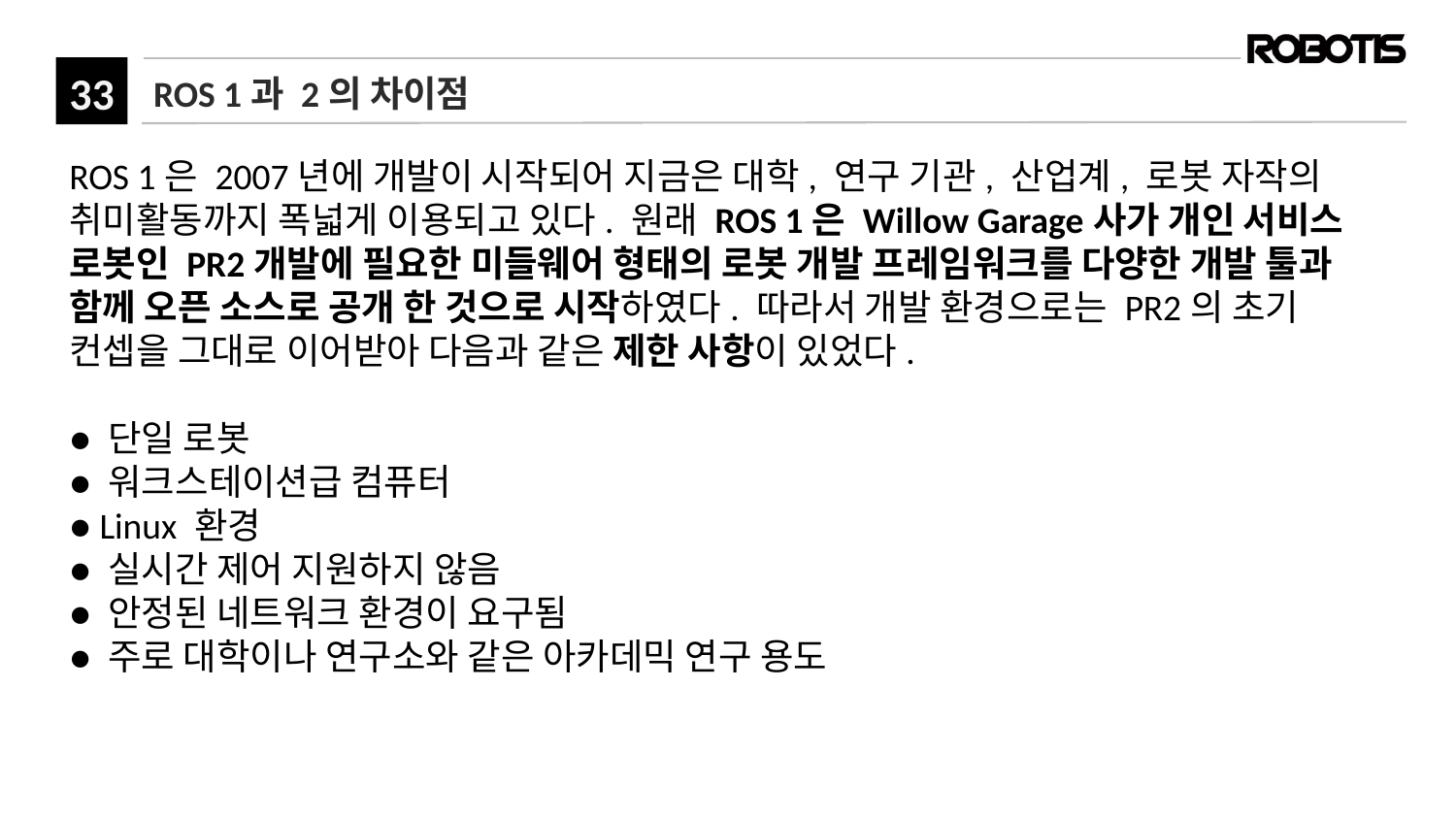

# ROS 1과 2의 차이점
ROS 1은 2007년에 개발이 시작되어 지금은 대학, 연구 기관, 산업계, 로봇 자작의 취미활동까지 폭넓게 이용되고 있다. 원래 ROS 1은 Willow Garage사가 개인 서비스 로봇인 PR2개발에 필요한 미들웨어 형태의 로봇 개발 프레임워크를 다양한 개발 툴과 함께 오픈 소스로 공개 한 것으로 시작하였다. 따라서 개발 환경으로는 PR2의 초기 컨셉을 그대로 이어받아 다음과 같은 제한 사항이 있었다.

● 단일 로봇
● 워크스테이션급 컴퓨터
● Linux 환경
● 실시간 제어 지원하지 않음
● 안정된 네트워크 환경이 요구됨
● 주로 대학이나 연구소와 같은 아카데믹 연구 용도